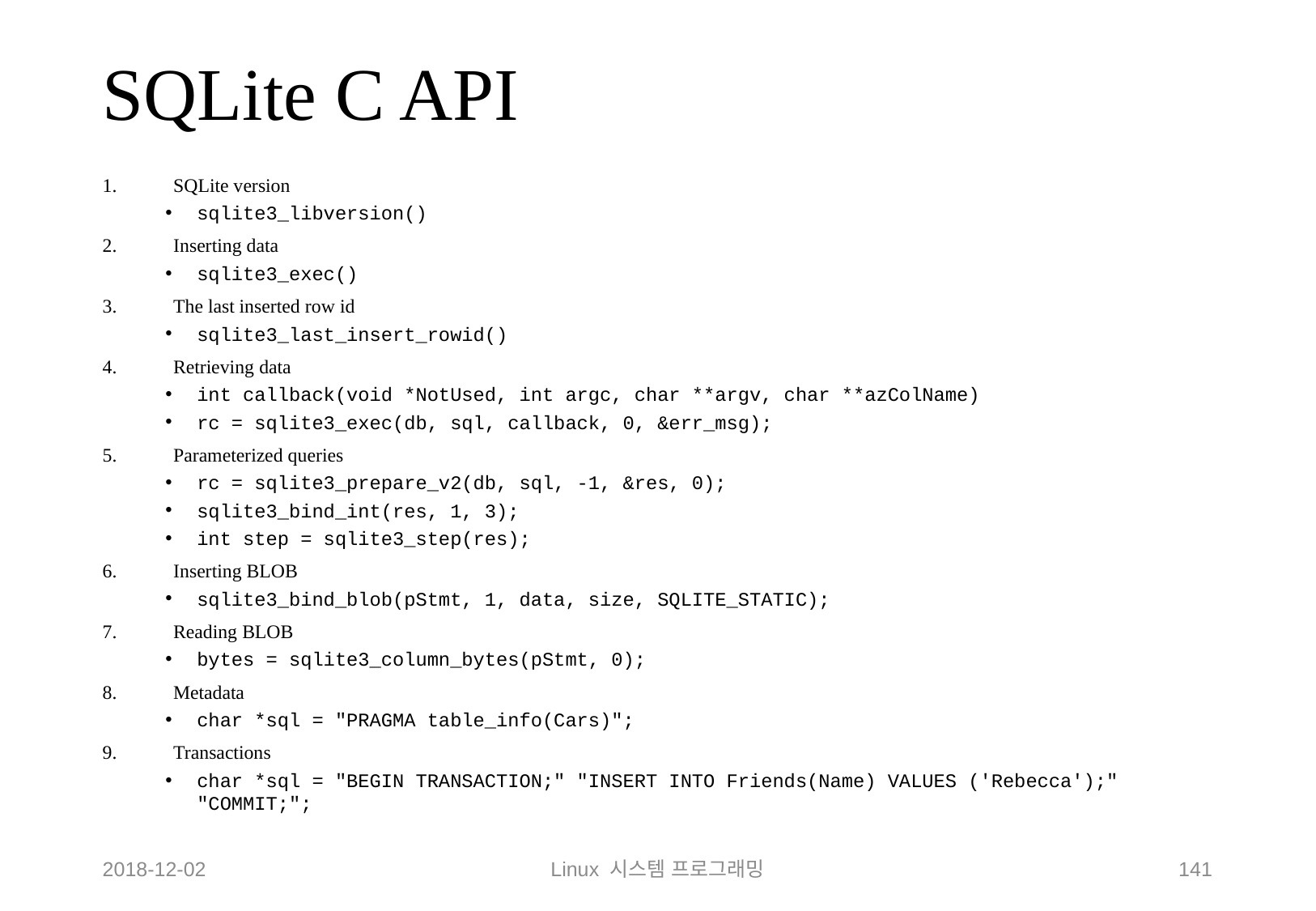

# SQLite C API
SQLite version
sqlite3_libversion()
Inserting data
sqlite3_exec()
The last inserted row id
sqlite3_last_insert_rowid()
Retrieving data
int callback(void *NotUsed, int argc, char **argv, char **azColName)
rc = sqlite3_exec(db, sql, callback, 0, &err_msg);
Parameterized queries
rc = sqlite3_prepare_v2(db, sql, -1, &res, 0);
sqlite3_bind_int(res, 1, 3);
int step = sqlite3_step(res);
Inserting BLOB
sqlite3_bind_blob(pStmt, 1, data, size, SQLITE_STATIC);
Reading BLOB
bytes = sqlite3_column_bytes(pStmt, 0);
Metadata
char *sql = "PRAGMA table_info(Cars)";
Transactions
char *sql = "BEGIN TRANSACTION;" "INSERT INTO Friends(Name) VALUES ('Rebecca');" "COMMIT;";
2018-12-02
Linux 시스템 프로그래밍
141